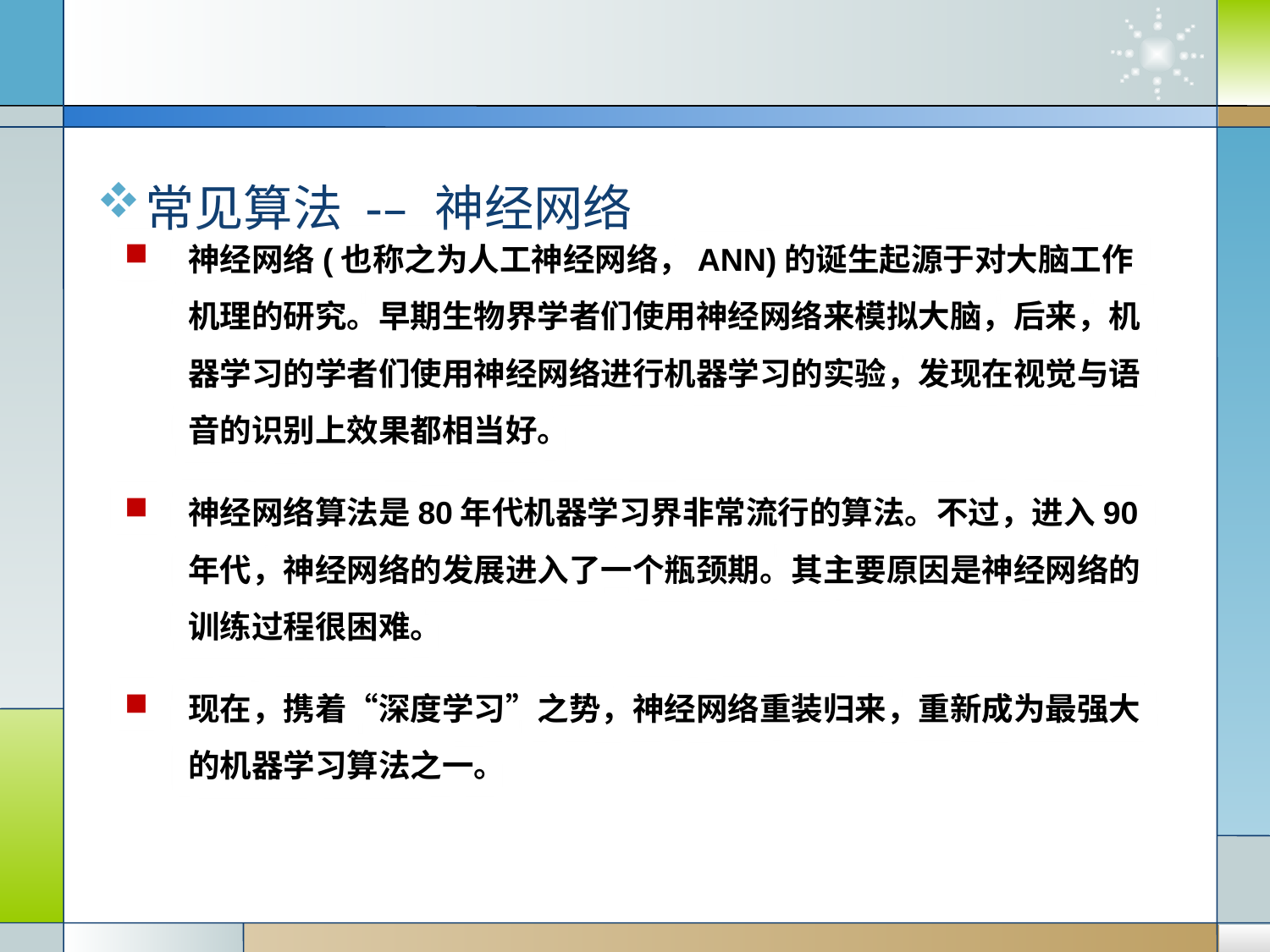

常见算法 -– 神经网络
神经网络(也称之为人工神经网络，ANN)的诞生起源于对大脑工作机理的研究。早期生物界学者们使用神经网络来模拟大脑，后来，机器学习的学者们使用神经网络进行机器学习的实验，发现在视觉与语音的识别上效果都相当好。
神经网络算法是80年代机器学习界非常流行的算法。不过，进入90年代，神经网络的发展进入了一个瓶颈期。其主要原因是神经网络的训练过程很困难。
现在，携着“深度学习”之势，神经网络重装归来，重新成为最强大的机器学习算法之一。